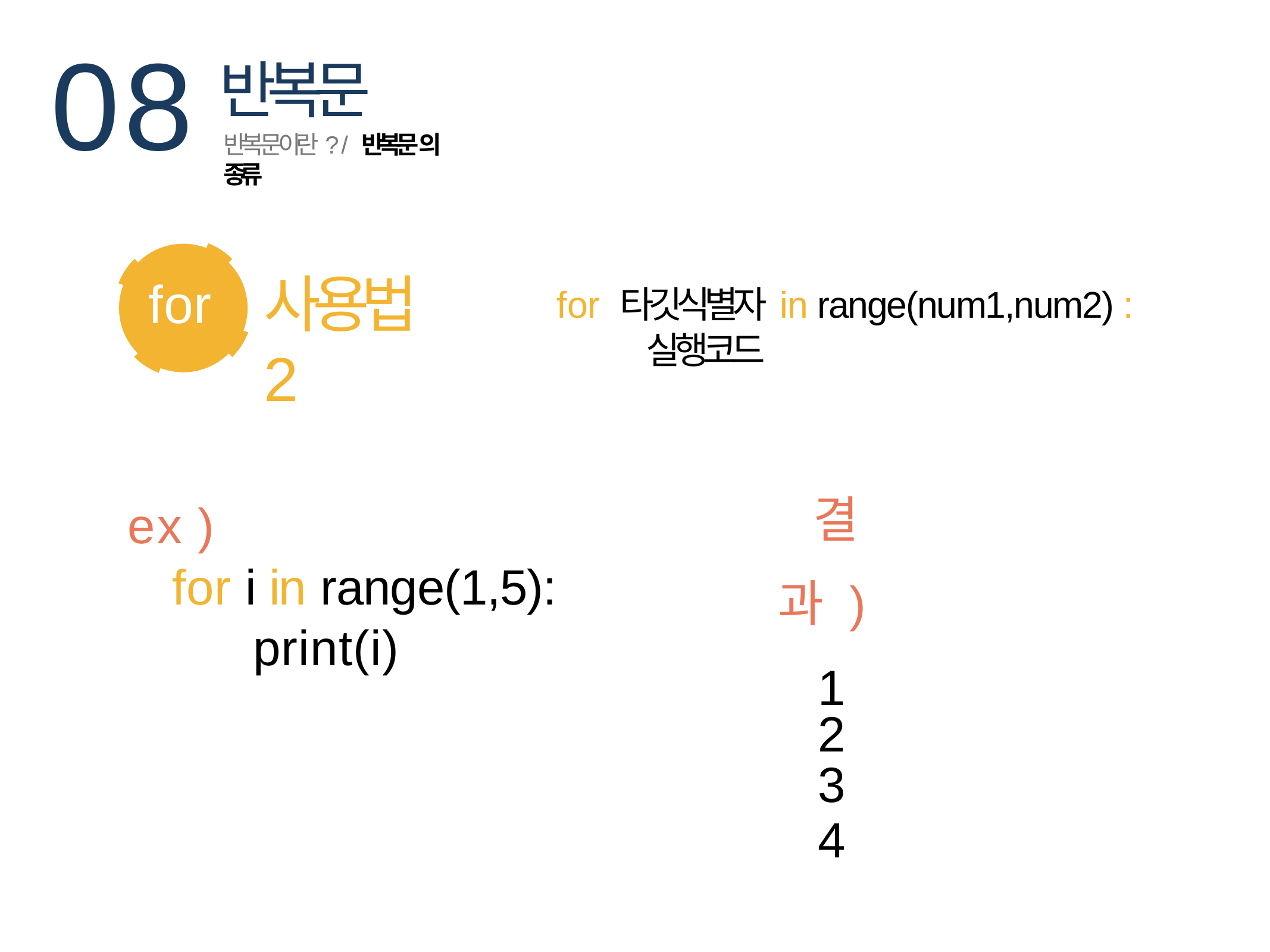

08
for
반복문
반복문이란? / 반복문의 종류

사용법 2
for 타깃식별자 in range(num1,num2) :  실행코드
결과 )  1
2
3
4
ex )
for i in range(1,5):  print(i)